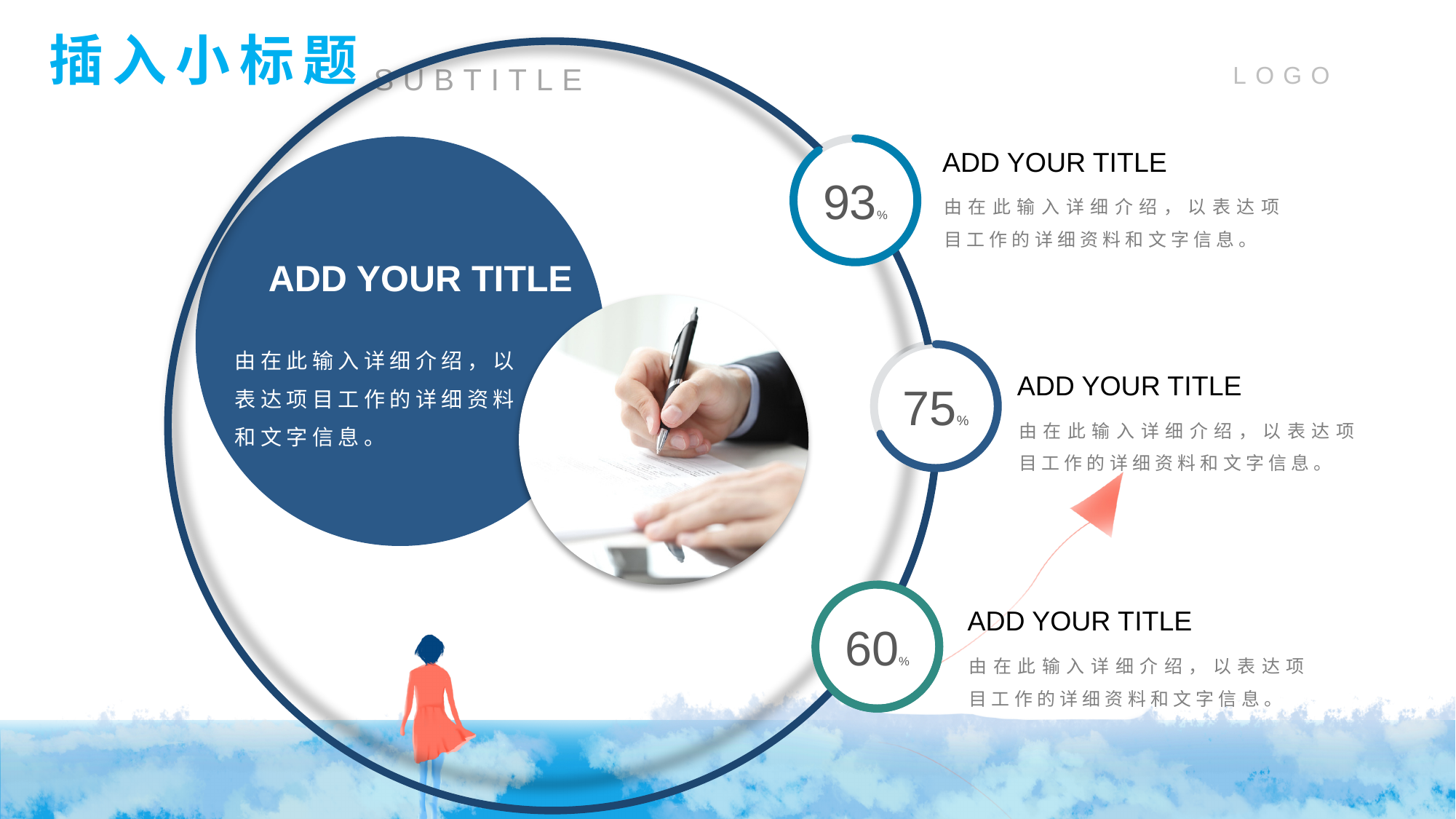

插入小标题
SUBTITLE

93%

ADD YOUR TITLE
由在此输入详细介绍，以表达项目工作的详细资料和文字信息。
ADD YOUR TITLE

由在此输入详细介绍，以表达项目工作的详细资料和文字信息。
75%

ADD YOUR TITLE
由在此输入详细介绍，以表达项目工作的详细资料和文字信息。
60%

ADD YOUR TITLE
由在此输入详细介绍，以表达项目工作的详细资料和文字信息。